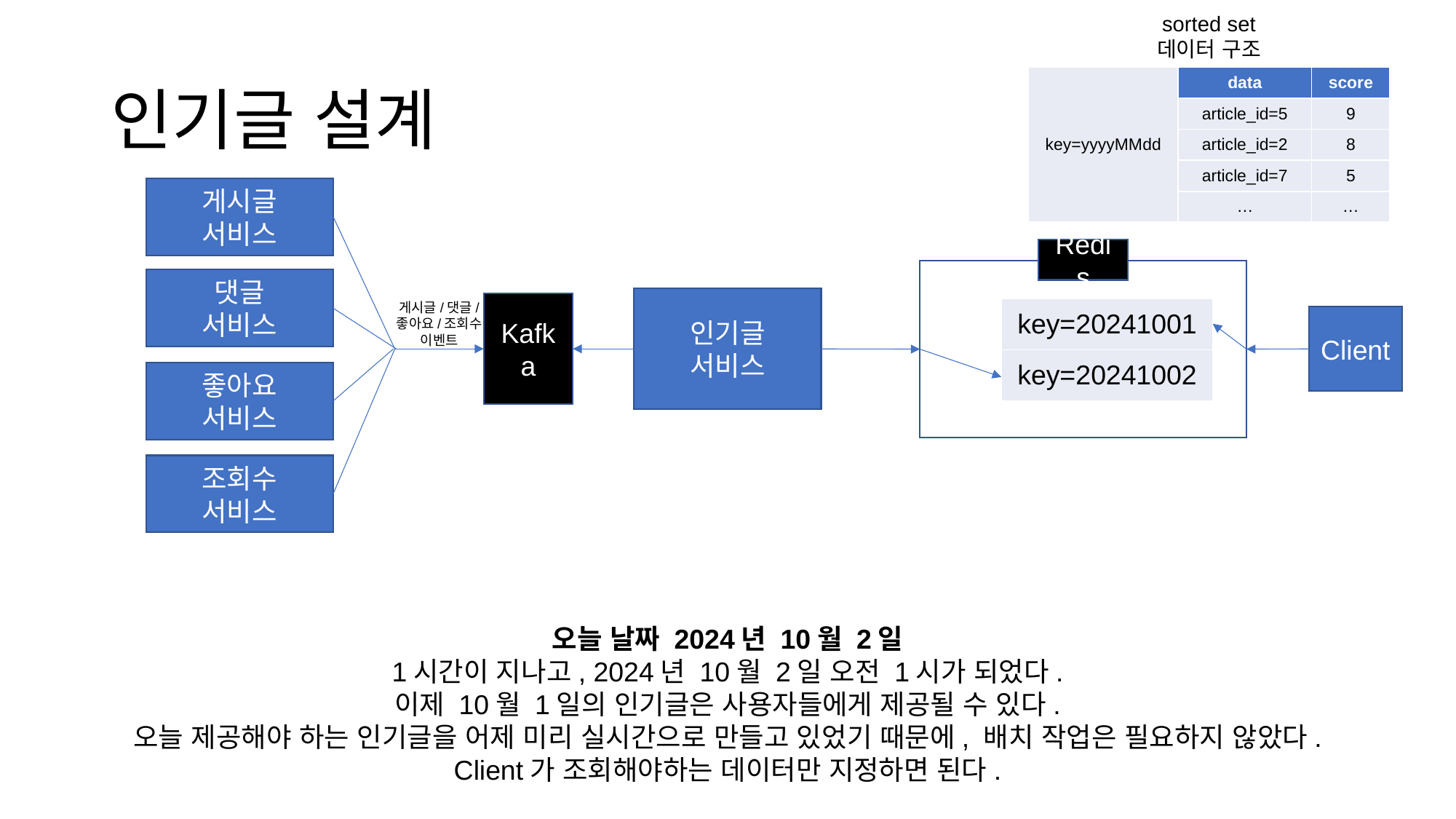

sorted set
데이터 구조
# 인기글 설계
| key=yyyyMMdd | data | score |
| --- | --- | --- |
|  | article\_id=5 | 9 |
|  | article\_id=2 | 8 |
|  | article\_id=7 | 5 |
|  | … | … |
게시글
서비스
Redis

댓글
서비스
인기글
서비스
게시글/댓글/
좋아요/조회수
이벤트
Kafka
| key=20241001 |
| --- |
| key=20241002 |
Client
좋아요
서비스
조회수
서비스
오늘 날짜 2024년 10월 2일
1시간이 지나고, 2024년 10월 2일 오전 1시가 되었다.
이제 10월 1일의 인기글은 사용자들에게 제공될 수 있다.
오늘 제공해야 하는 인기글을 어제 미리 실시간으로 만들고 있었기 때문에, 배치 작업은 필요하지 않았다.
Client가 조회해야하는 데이터만 지정하면 된다.